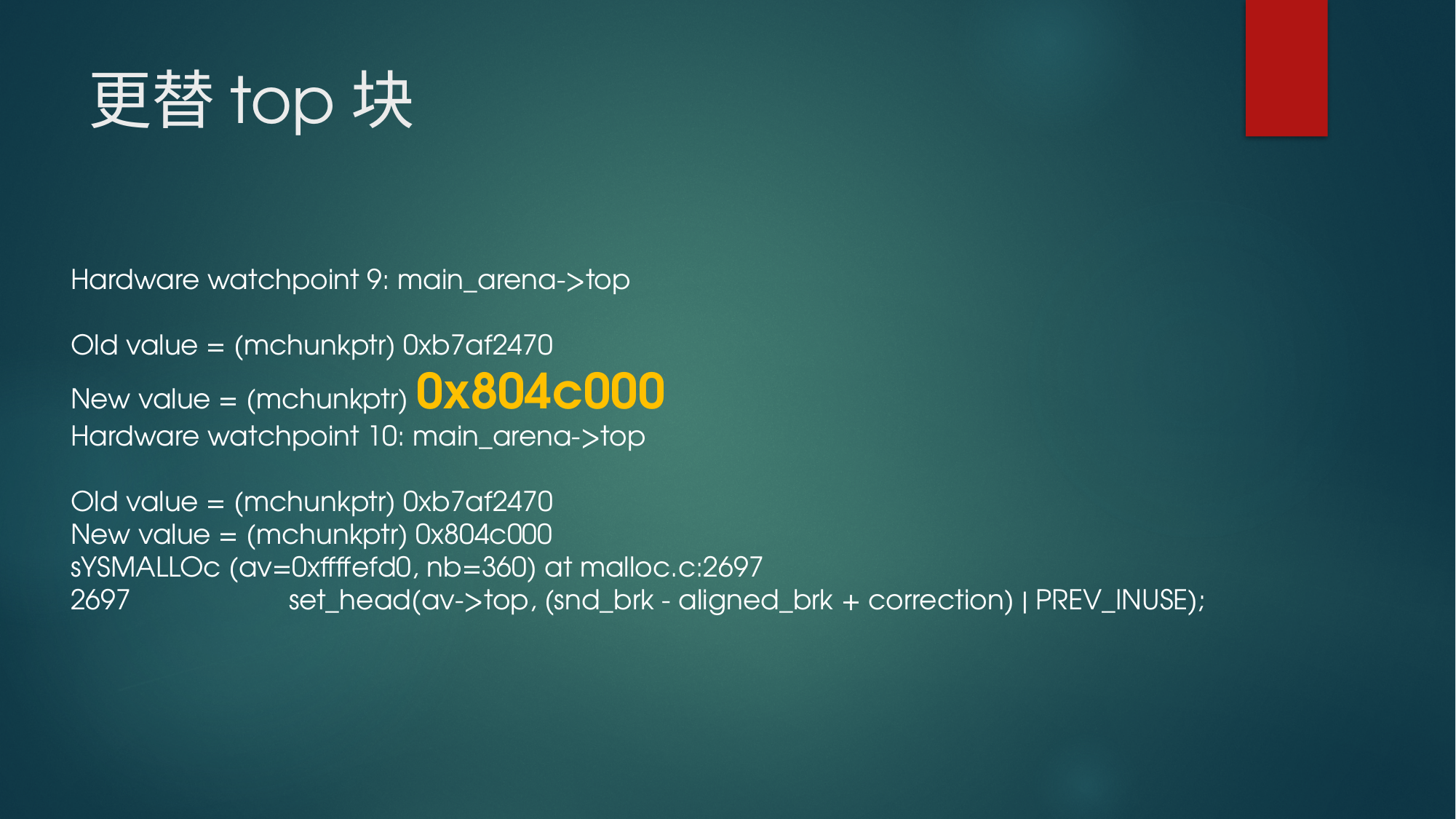

# 更替top块
Hardware watchpoint 9: main_arena->top

Old value = (mchunkptr) 0xb7af2470
New value = (mchunkptr) 0x804c000
Hardware watchpoint 10: main_arena->top

Old value = (mchunkptr) 0xb7af2470
New value = (mchunkptr) 0x804c000
sYSMALLOc (av=0xffffefd0, nb=360) at malloc.c:2697
2697		set_head(av->top, (snd_brk - aligned_brk + correction) | PREV_INUSE);